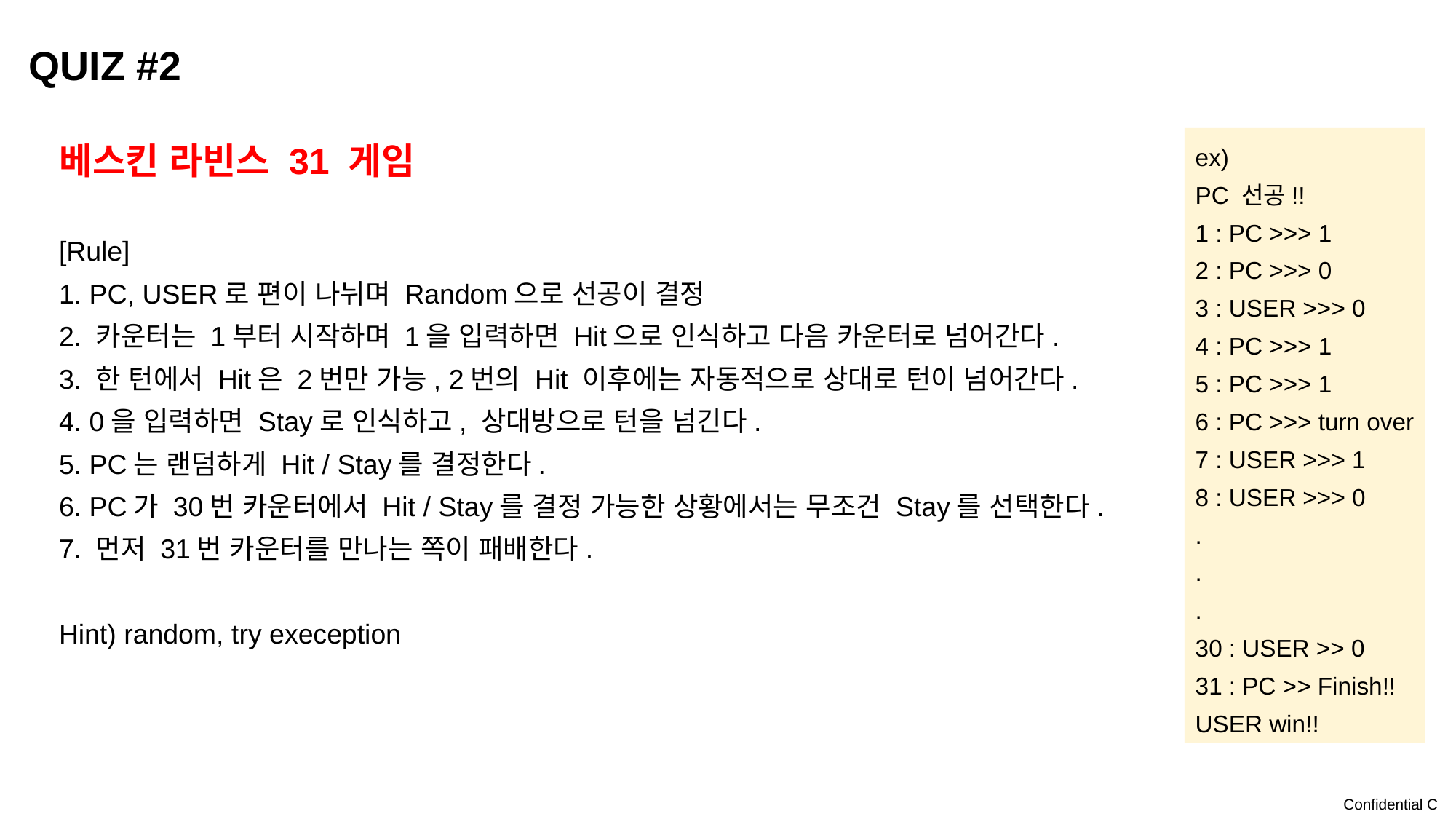

# Quiz #2
베스킨 라빈스 31 게임

[Rule]
1. PC, USER로 편이 나뉘며 Random으로 선공이 결정
2. 카운터는 1부터 시작하며 1을 입력하면 Hit으로 인식하고 다음 카운터로 넘어간다.
3. 한 턴에서 Hit은 2번만 가능, 2번의 Hit 이후에는 자동적으로 상대로 턴이 넘어간다.
4. 0을 입력하면 Stay로 인식하고, 상대방으로 턴을 넘긴다.
5. PC는 랜덤하게 Hit / Stay를 결정한다.
6. PC가 30번 카운터에서 Hit / Stay를 결정 가능한 상황에서는 무조건 Stay를 선택한다.
7. 먼저 31번 카운터를 만나는 쪽이 패배한다.

Hint) random, try exeception
ex)
PC 선공!!
1 : PC >>> 1
2 : PC >>> 0
3 : USER >>> 0
4 : PC >>> 1
5 : PC >>> 1
6 : PC >>> turn over
7 : USER >>> 1
8 : USER >>> 0
.
.
.
30 : USER >> 0
31 : PC >> Finish!!
USER win!!